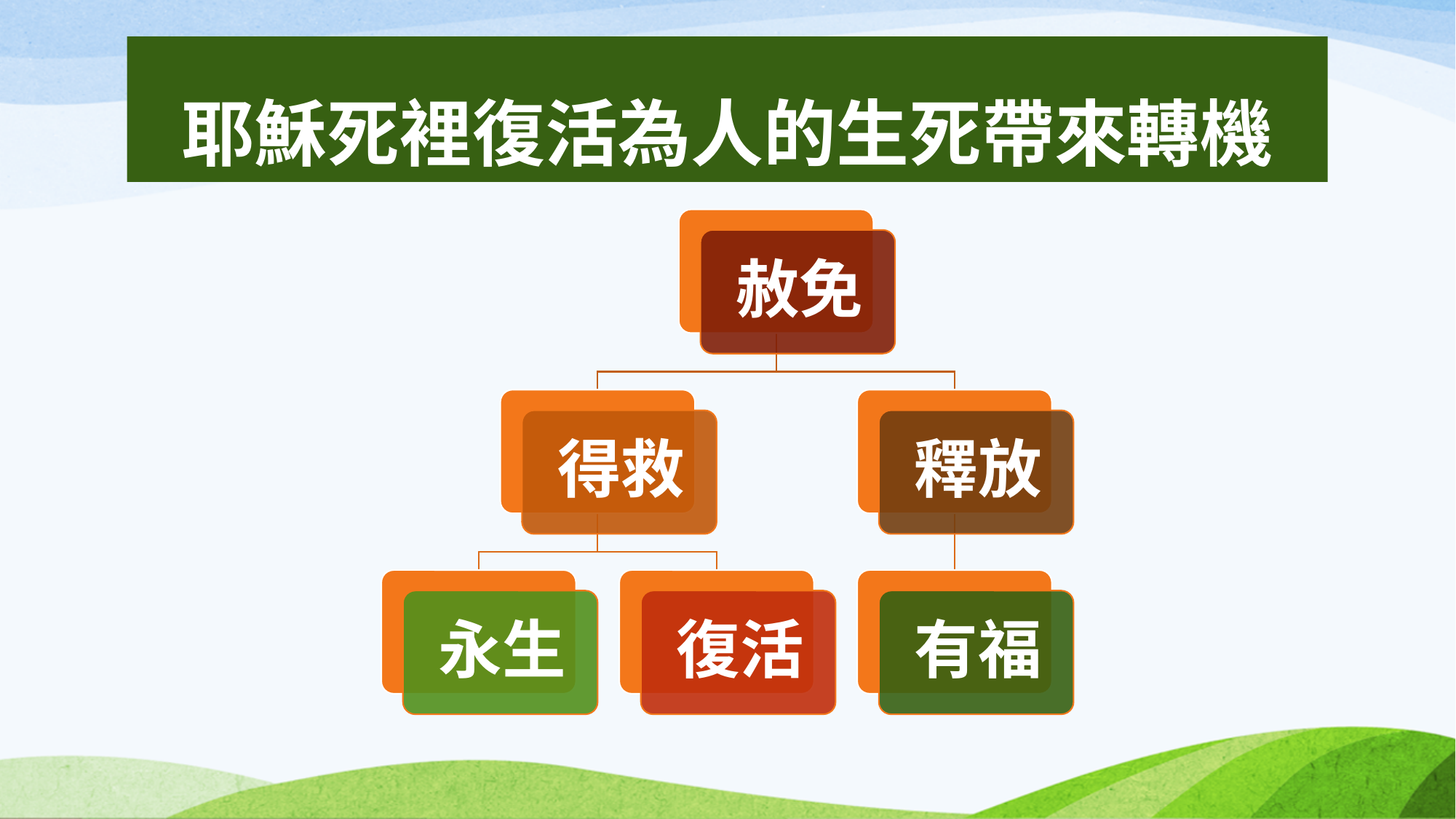

# 耶穌死裡復活為人的生死帶來轉機
赦免
得救
永生
復活
釋放
有福